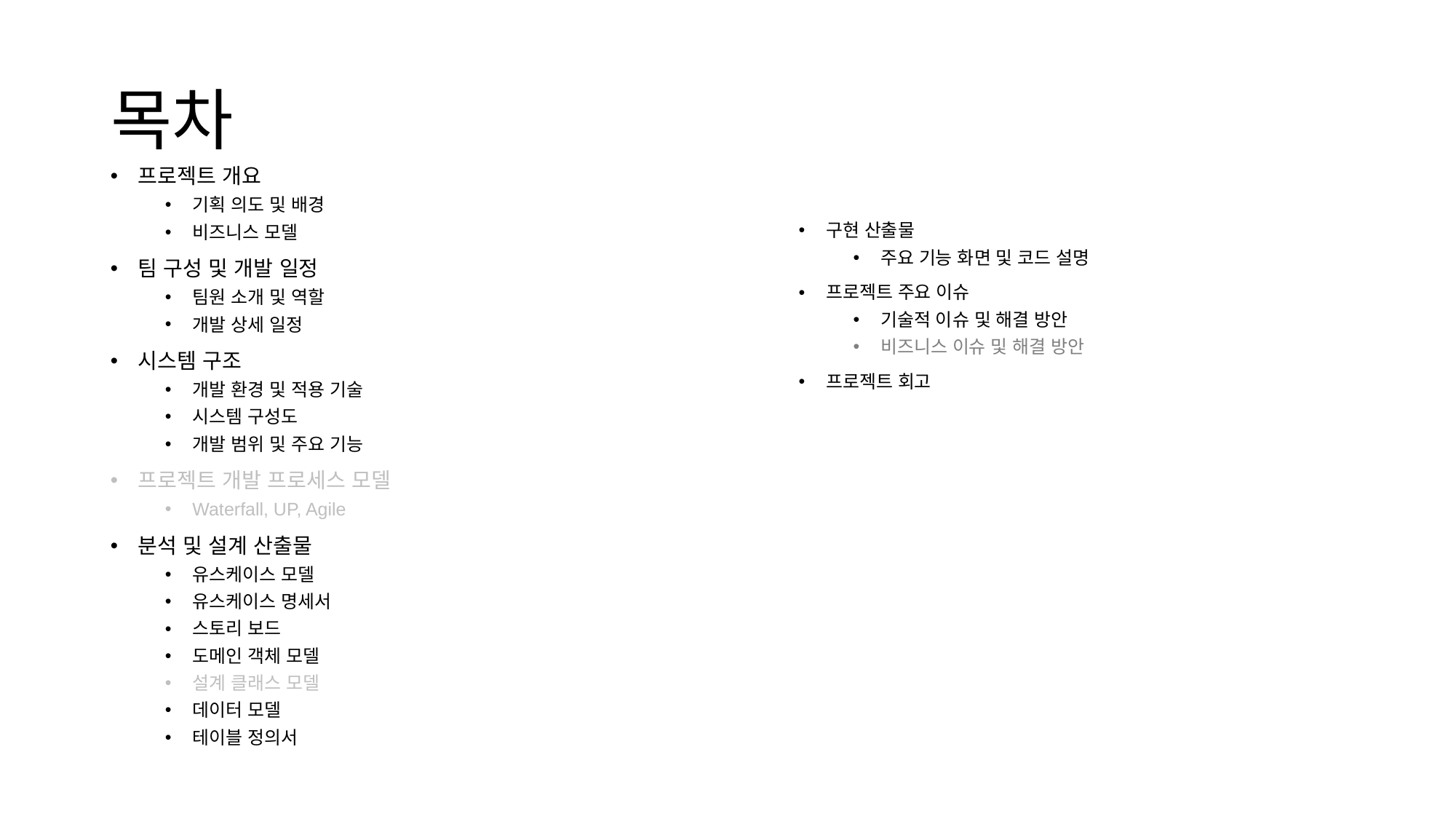

# 목차
프로젝트 개요
기획 의도 및 배경
비즈니스 모델
팀 구성 및 개발 일정
팀원 소개 및 역할
개발 상세 일정
시스템 구조
개발 환경 및 적용 기술
시스템 구성도
개발 범위 및 주요 기능
프로젝트 개발 프로세스 모델
Waterfall, UP, Agile
분석 및 설계 산출물
유스케이스 모델
유스케이스 명세서
스토리 보드
도메인 객체 모델
설계 클래스 모델
데이터 모델
테이블 정의서
구현 산출물
주요 기능 화면 및 코드 설명
프로젝트 주요 이슈
기술적 이슈 및 해결 방안
비즈니스 이슈 및 해결 방안
프로젝트 회고